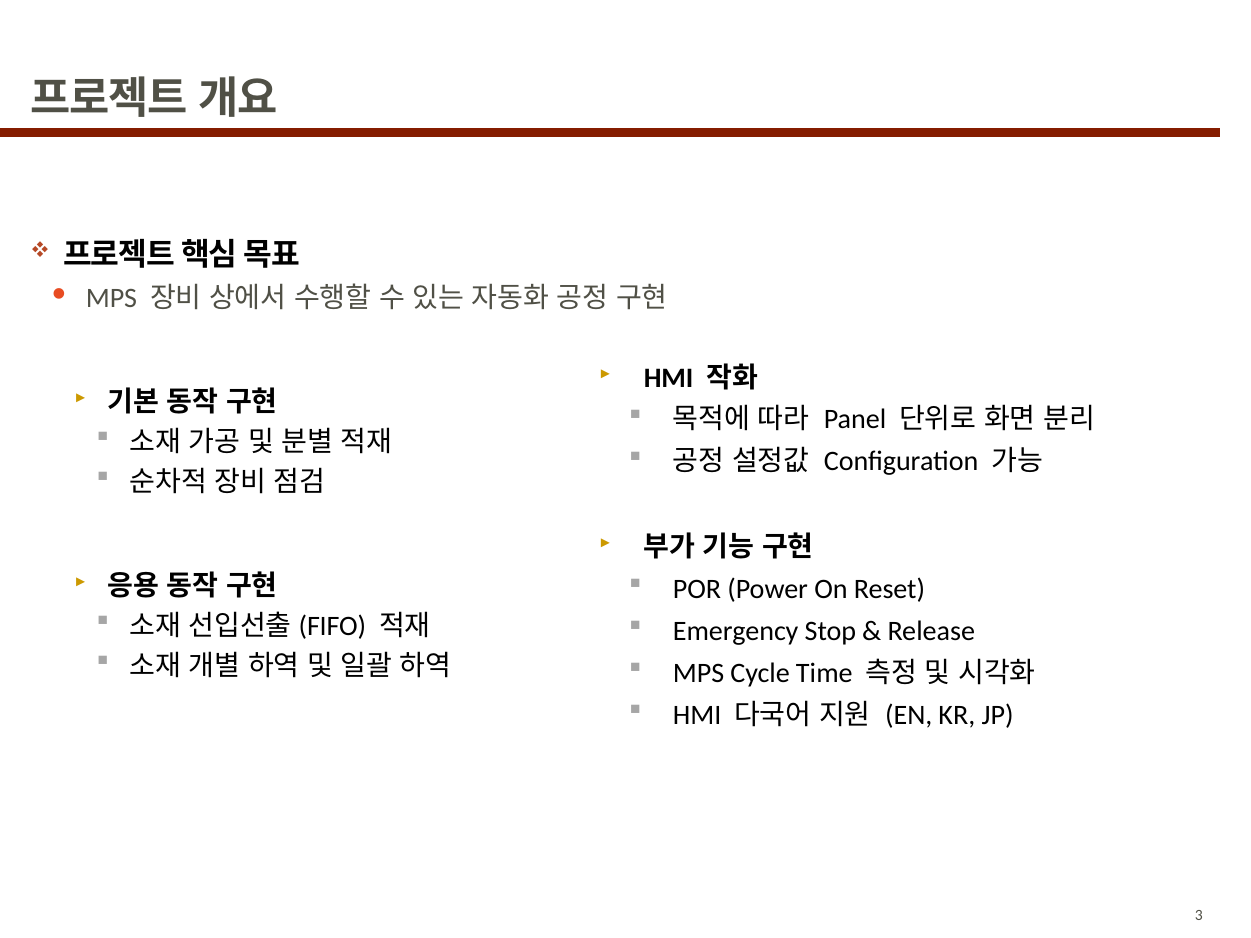

# 프로젝트 개요
프로젝트 핵심 목표
MPS 장비 상에서 수행할 수 있는 자동화 공정 구현

기본 동작 구현
소재 가공 및 분별 적재
순차적 장비 점검

응용 동작 구현
소재 선입선출(FIFO) 적재
소재 개별 하역 및 일괄 하역

HMI 작화
목적에 따라 Panel 단위로 화면 분리
공정 설정값 Configuration 가능

부가 기능 구현
POR (Power On Reset)
Emergency Stop & Release
MPS Cycle Time 측정 및 시각화
HMI 다국어 지원 (EN, KR, JP)

3